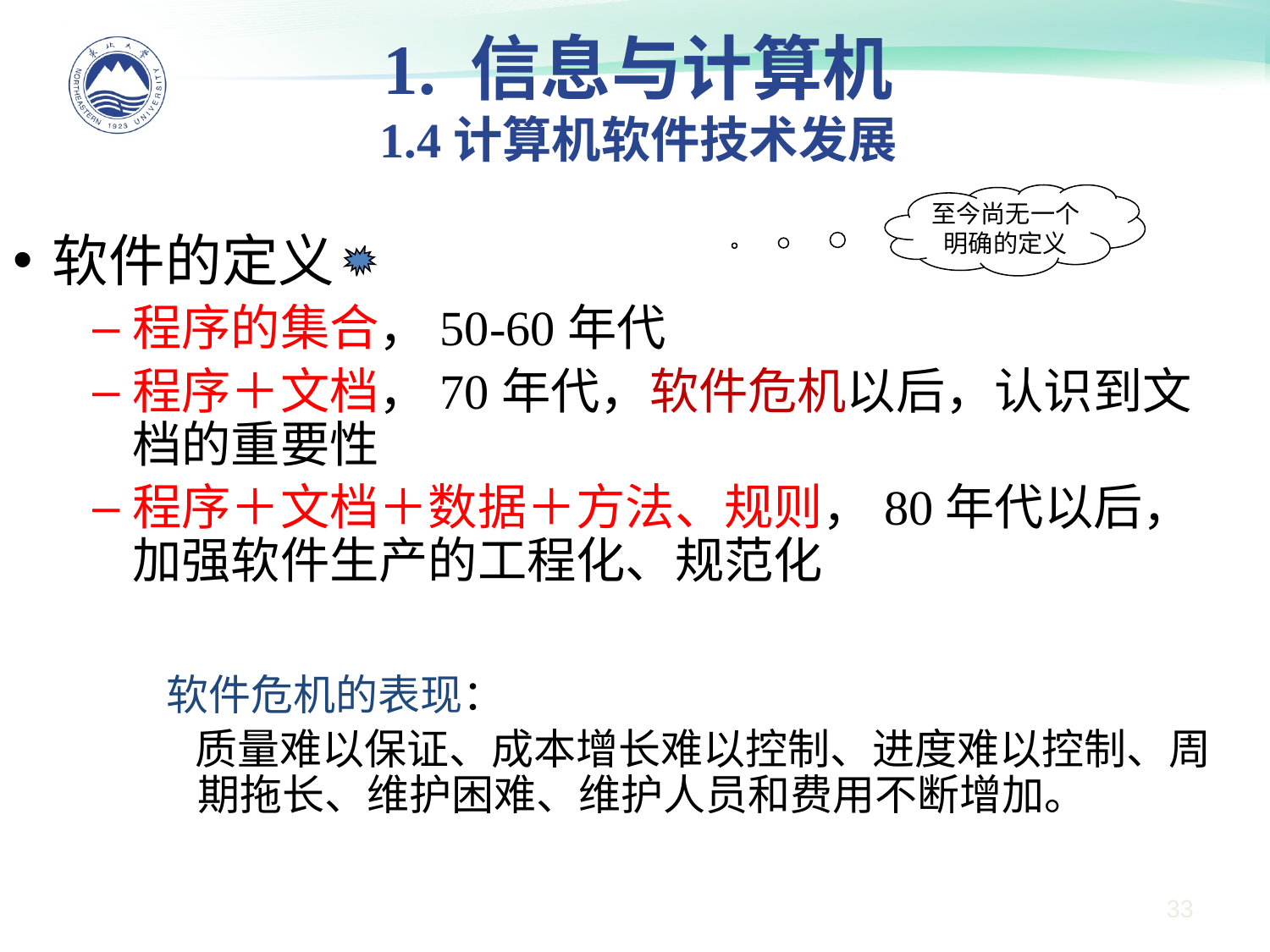

1. 信息与计算机
1.4计算机软件技术发展
至今尚无一个明确的定义
软件的定义
程序的集合，50-60年代
程序＋文档，70年代，软件危机以后，认识到文档的重要性
程序＋文档＋数据＋方法、规则，80年代以后，加强软件生产的工程化、规范化

软件危机的表现：
  质量难以保证、成本增长难以控制、进度难以控制、周期拖长、维护困难、维护人员和费用不断增加。

33